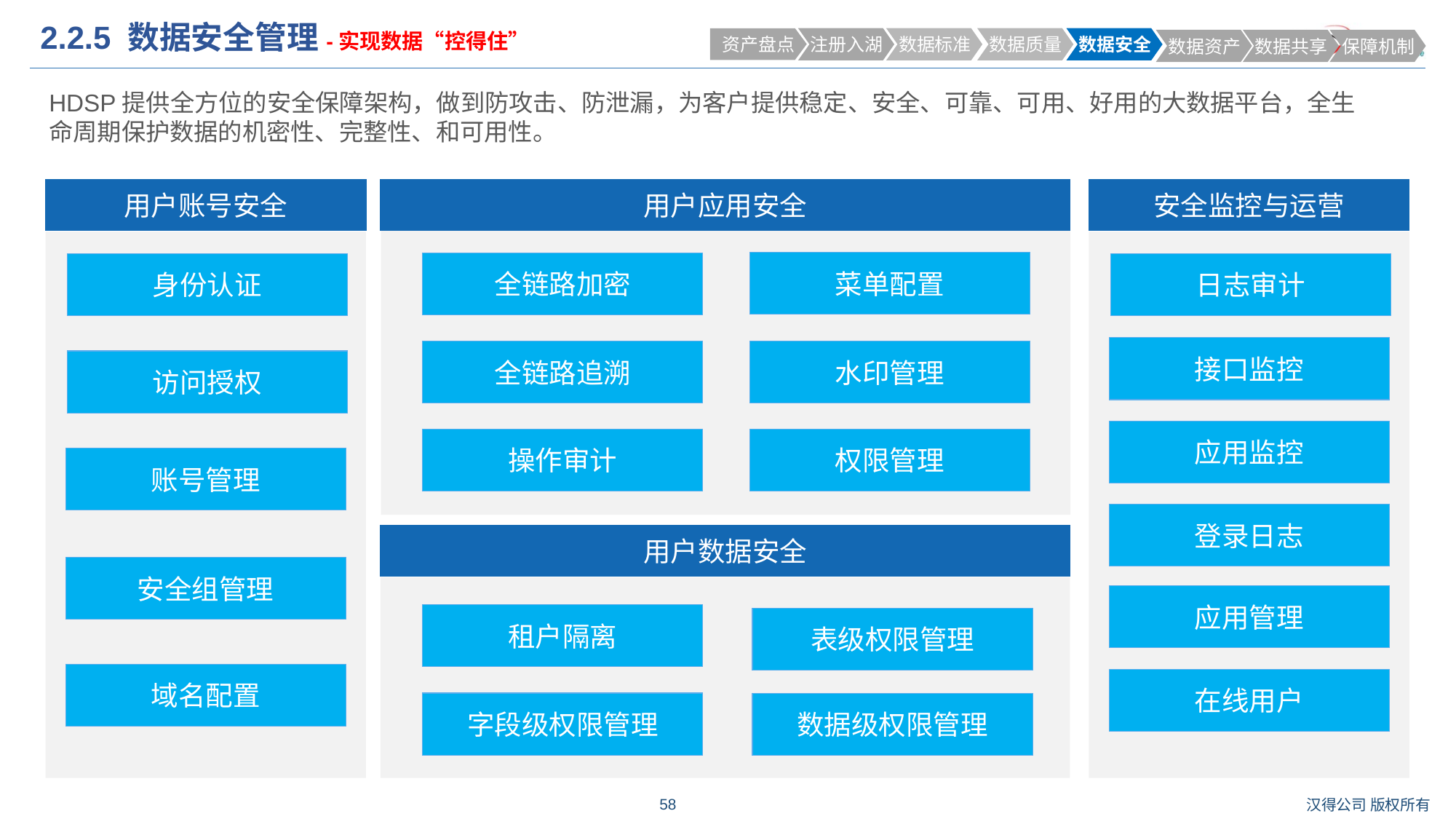

# 2.2.5 数据安全管理-实现数据“控得住”
  资产盘点
  注册入湖
  数据标准
  数据质量
  数据安全
  数据资产
  数据共享
  保障机制
HDSP提供全方位的安全保障架构，做到防攻击、防泄漏，为客户提供稳定、安全、可靠、可用、好用的大数据平台，全生命周期保护数据的机密性、完整性、和可用性。
用户账号安全
用户应用安全
安全监控与运营

菜单配置
全链路加密
身份认证
日志审计
接口监控
全链路追溯
水印管理
访问授权
应用监控
操作审计
权限管理
账号管理
登录日志
用户数据安全
安全组管理

应用管理
租户隔离
表级权限管理
域名配置
在线用户
字段级权限管理
数据级权限管理